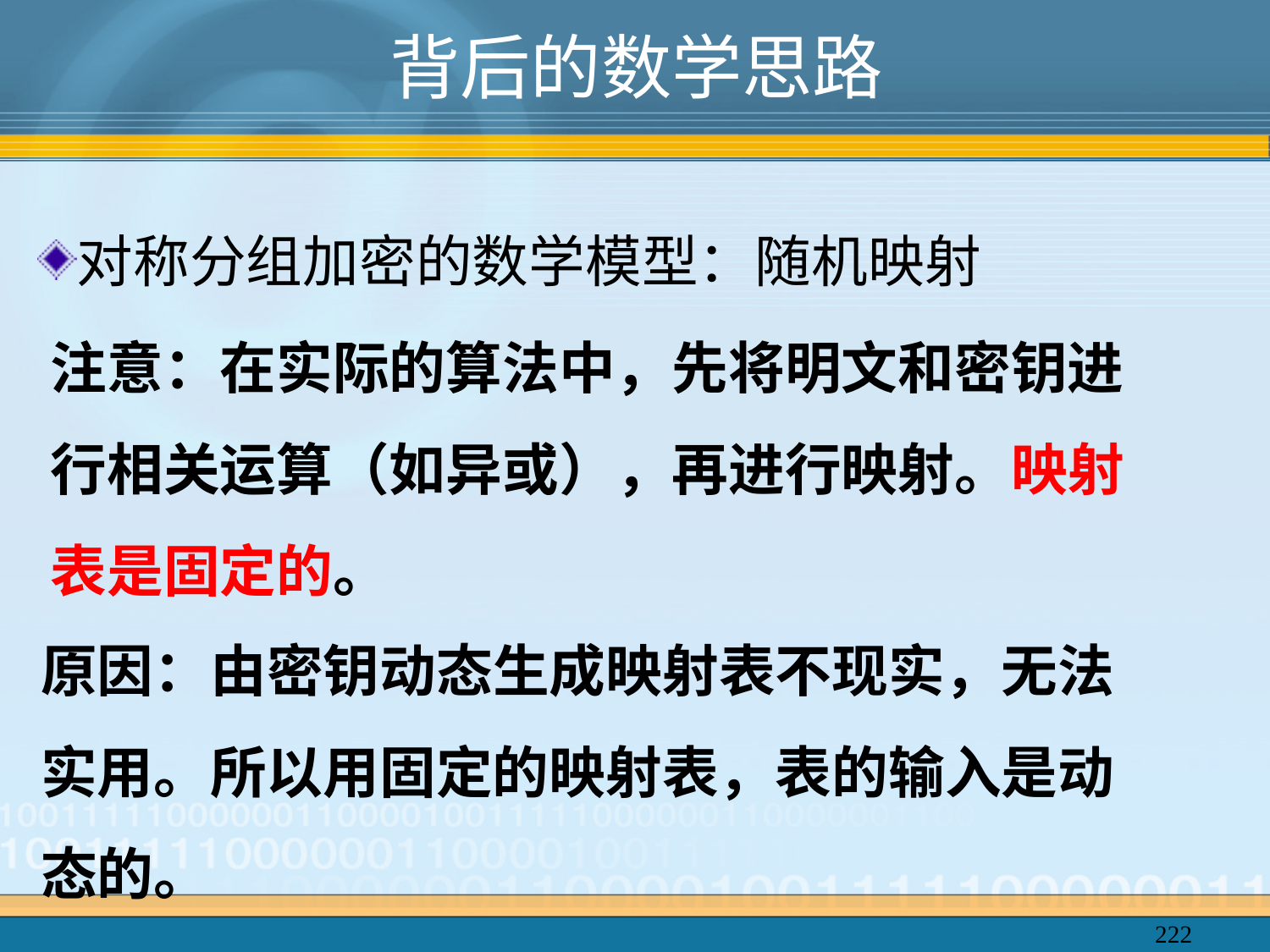

# 背后的数学思路
对称分组加密的数学模型：随机映射

注意：在实际的算法中，先将明文和密钥进行相关运算（如异或），再进行映射。映射表是固定的。

原因：由密钥动态生成映射表不现实，无法实用。所以用固定的映射表，表的输入是动态的。

222